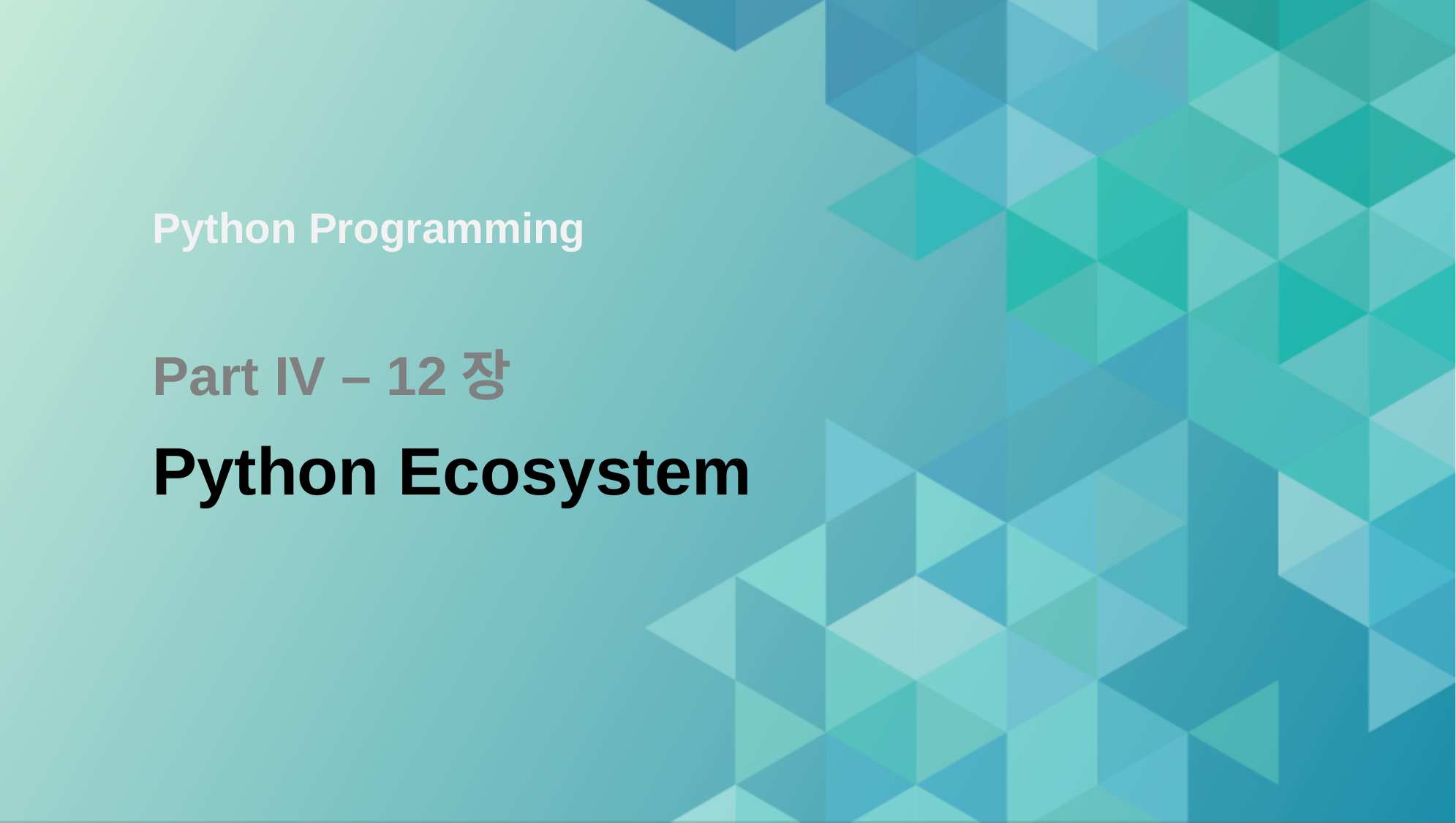

# Part IV – 12장 Python Ecosystem